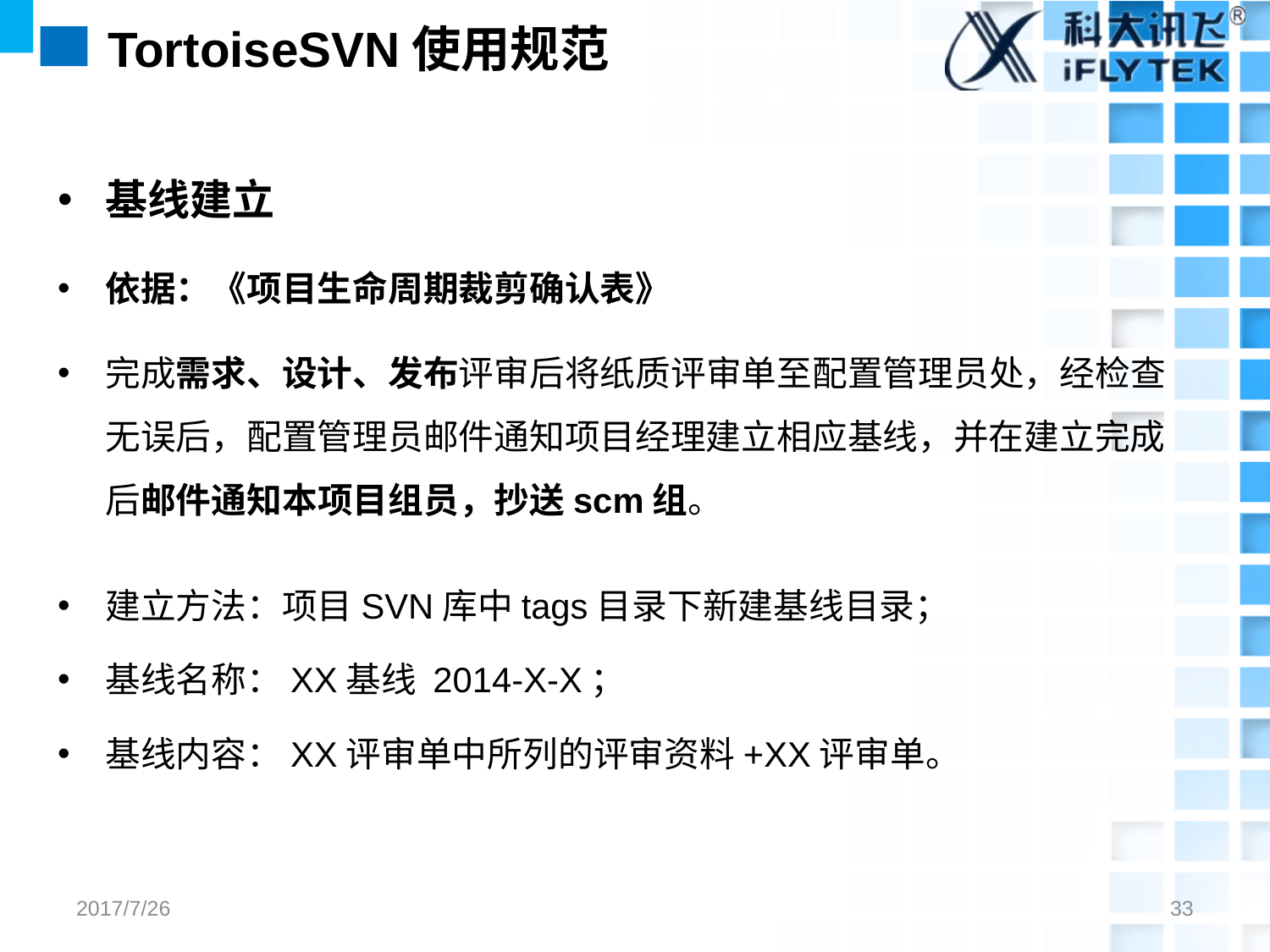

# TortoiseSVN使用规范
基线建立
依据：《项目生命周期裁剪确认表》
完成需求、设计、发布评审后将纸质评审单至配置管理员处，经检查无误后，配置管理员邮件通知项目经理建立相应基线，并在建立完成后邮件通知本项目组员，抄送scm组。
建立方法：项目SVN库中tags目录下新建基线目录；
基线名称：XX基线 2014-X-X；
基线内容：XX评审单中所列的评审资料+XX评审单。
2017/7/26
33